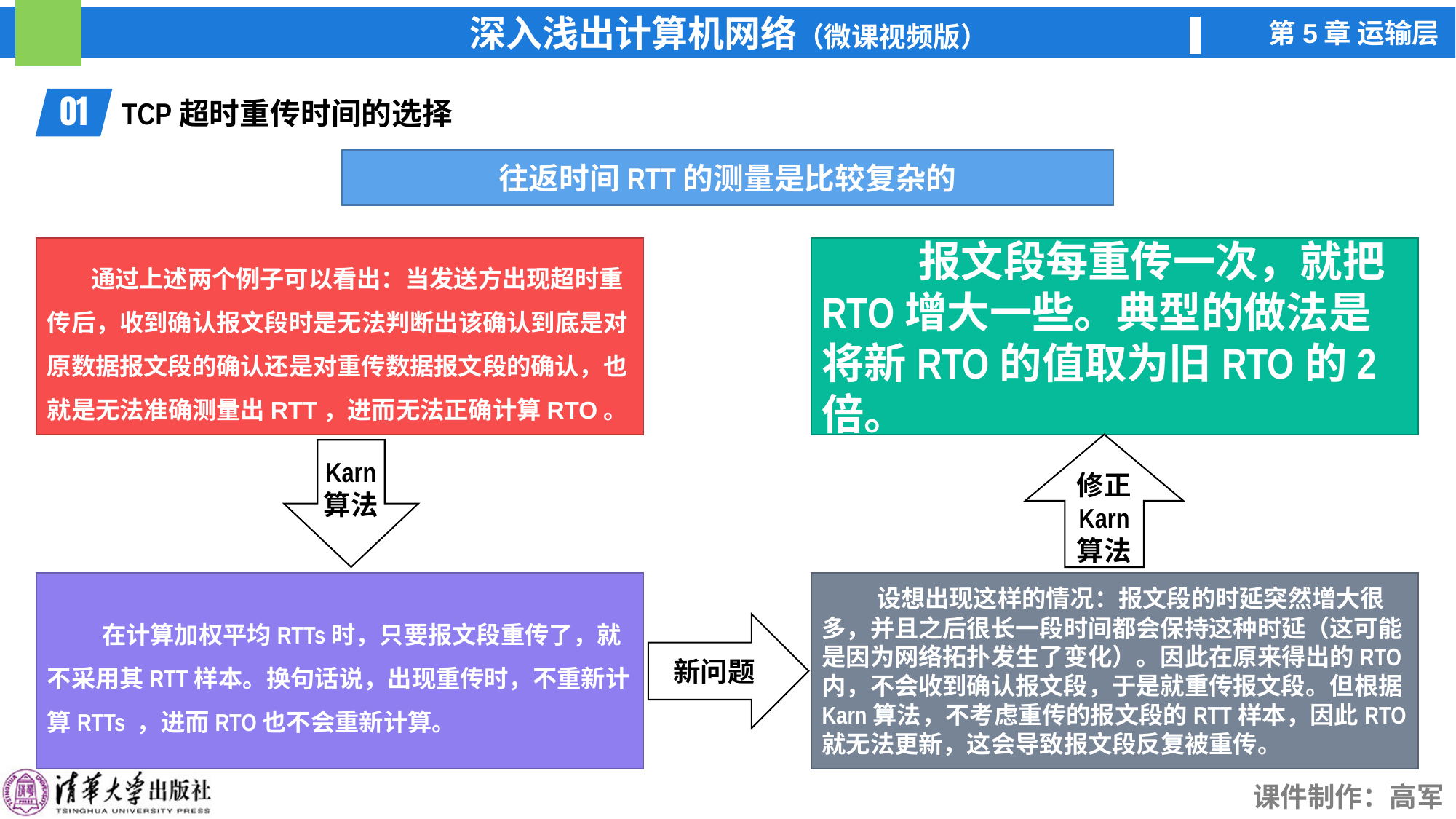

01
TCP超时重传时间的选择
往返时间RTT的测量是比较复杂的
         报文段每重传一次，就把RTO增大一些。典型的做法是将新RTO的值取为旧RTO的2倍。
       通过上述两个例子可以看出：当发送方出现超时重传后，收到确认报文段时是无法判断出该确认到底是对原数据报文段的确认还是对重传数据报文段的确认，也就是无法准确测量出RTT，进而无法正确计算RTO。
修正
Karn
算法
Karn
算法
         在计算加权平均RTTs时，只要报文段重传了，就不采用其RTT样本。换句话说，出现重传时，不重新计算RTTs ，进而RTO也不会重新计算。
         设想出现这样的情况：报文段的时延突然增大很多，并且之后很长一段时间都会保持这种时延（这可能是因为网络拓扑发生了变化）。因此在原来得出的RTO内，不会收到确认报文段，于是就重传报文段。但根据Karn算法，不考虑重传的报文段的RTT样本，因此RTO就无法更新，这会导致报文段反复被重传。
新问题